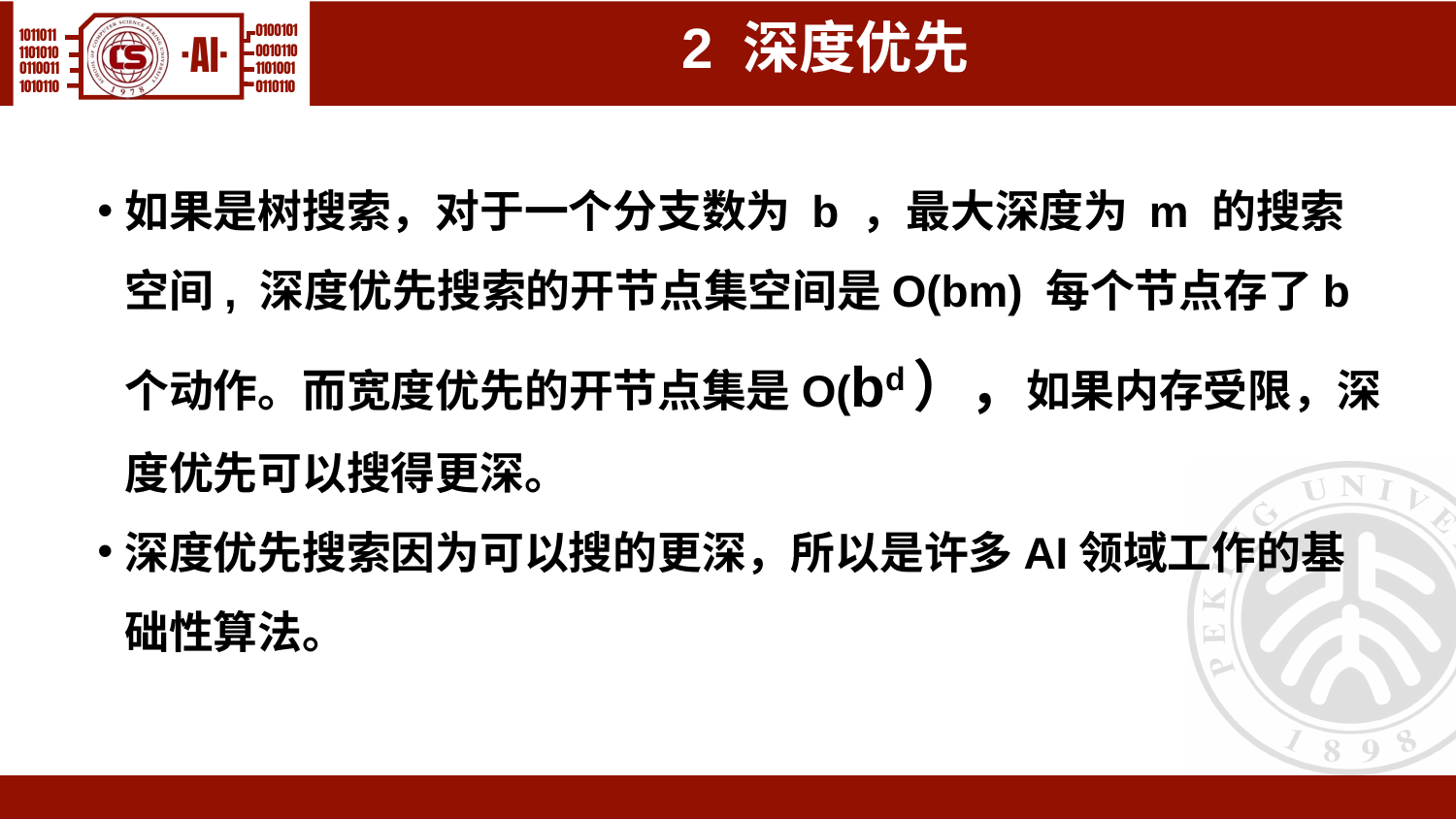

# 2 深度优先
如果是树搜索，对于一个分支数为 b ，最大深度为 m 的搜索空间, 深度优先搜索的开节点集空间是O(bm) 每个节点存了b个动作。而宽度优先的开节点集是O(bd），如果内存受限，深度优先可以搜得更深。
深度优先搜索因为可以搜的更深，所以是许多AI领域工作的基础性算法。